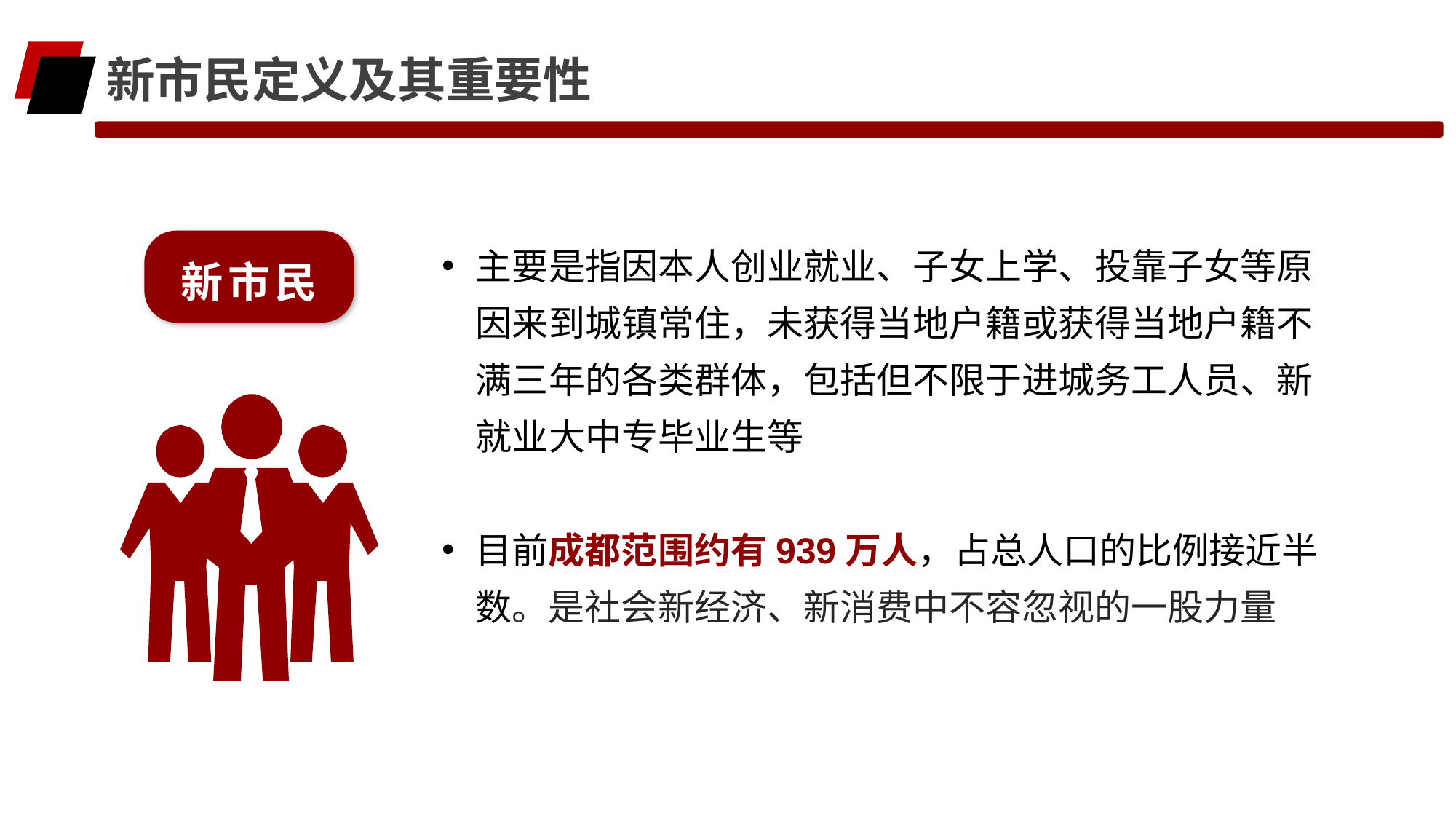

新市民定义及其重要性

主要是指因本人创业就业、子女上学、投靠子女等原因来到城镇常住，未获得当地户籍或获得当地户籍不满三年的各类群体，包括但不限于进城务工人员、新就业大中专毕业生等

目前成都范围约有939万人，占总人口的比例接近半数。是社会新经济、新消费中不容忽视的一股力量

新市民